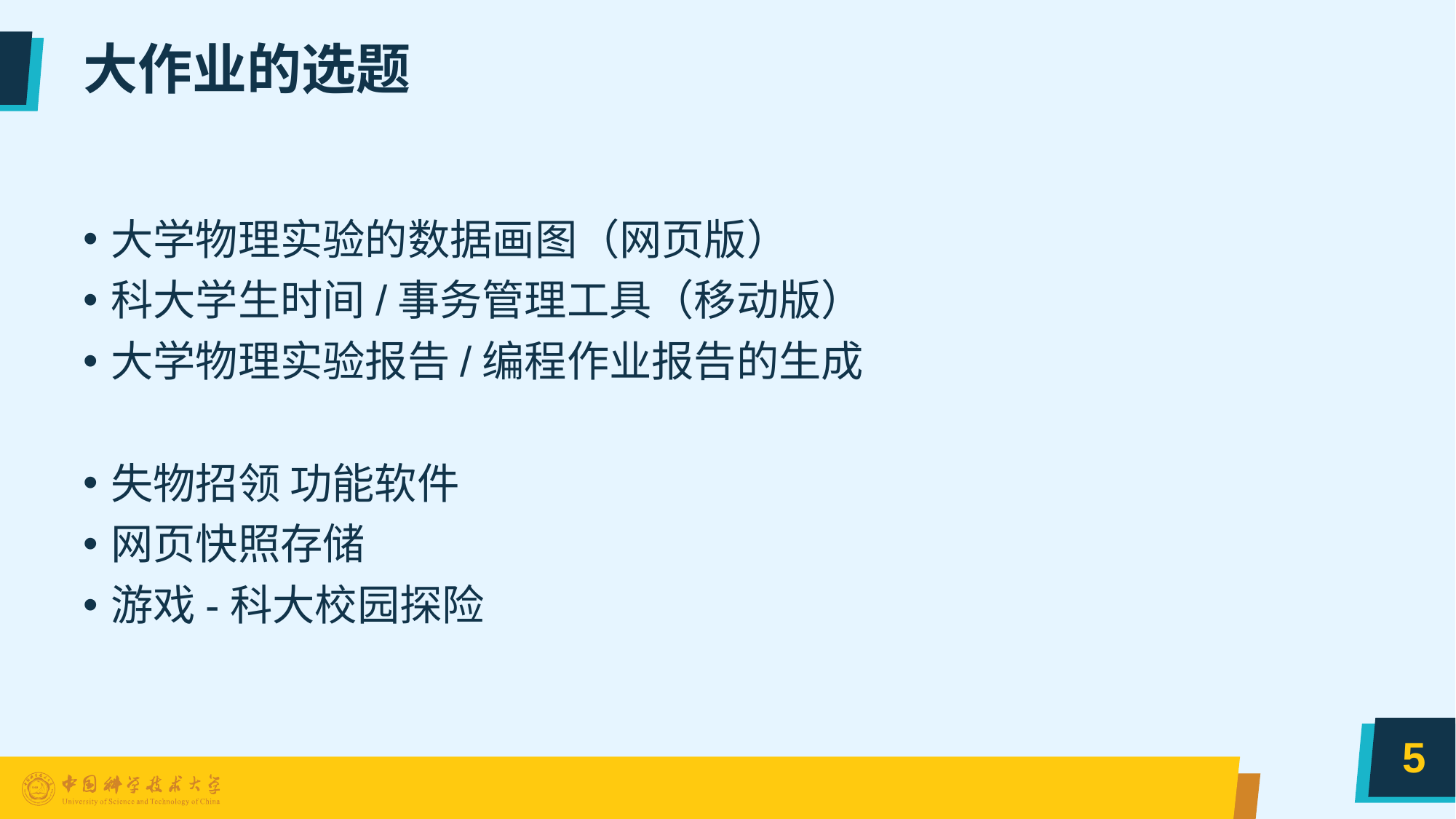

# 大作业的选题

大学物理实验的数据画图（网页版）
科大学生时间/事务管理工具（移动版）
大学物理实验报告/编程作业报告的生成

失物招领 功能软件
网页快照存储
游戏-科大校园探险

5